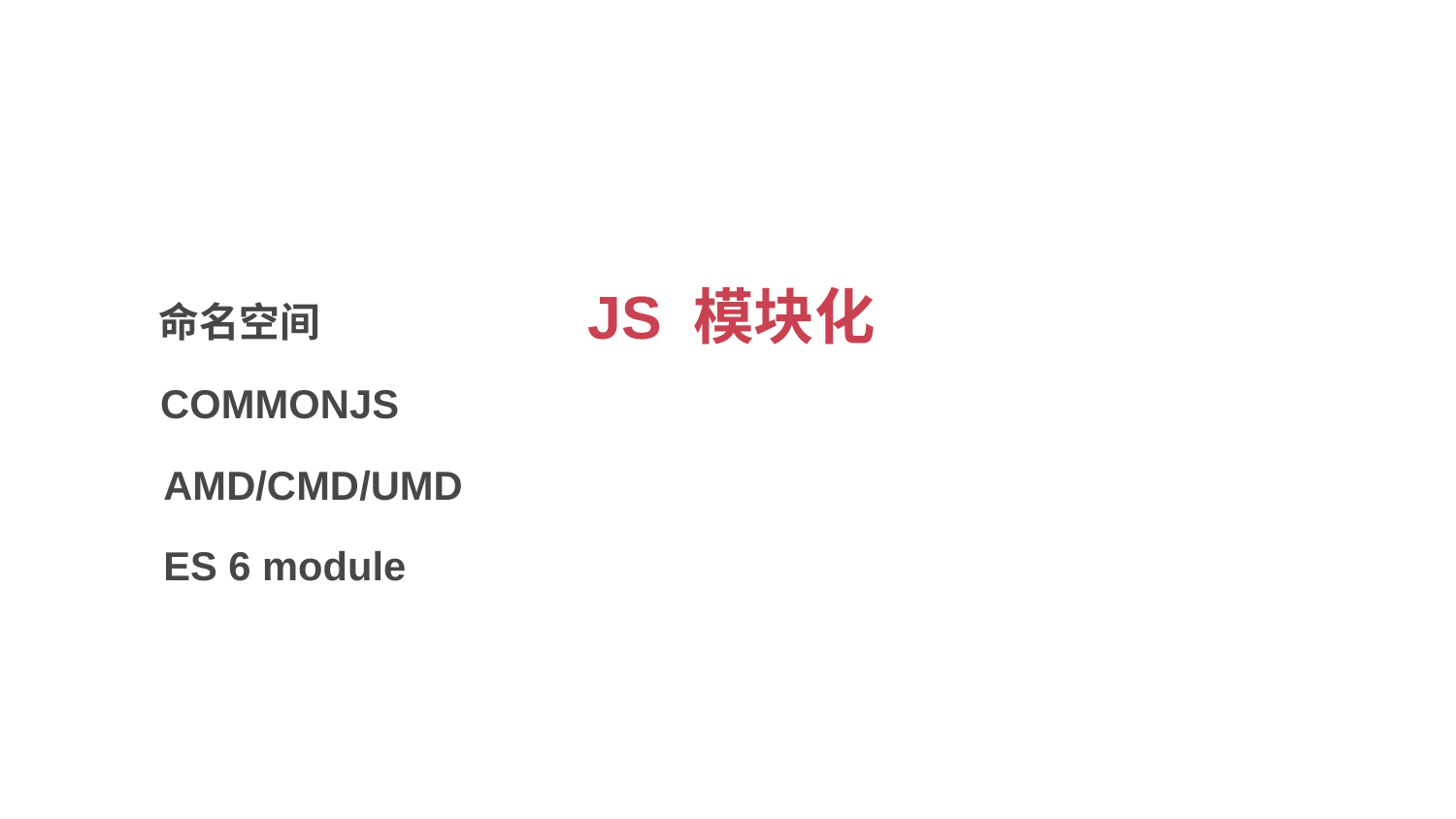

# JS 模块化
命名空间
COMMONJS
AMD/CMD/UMD
ES 6 module